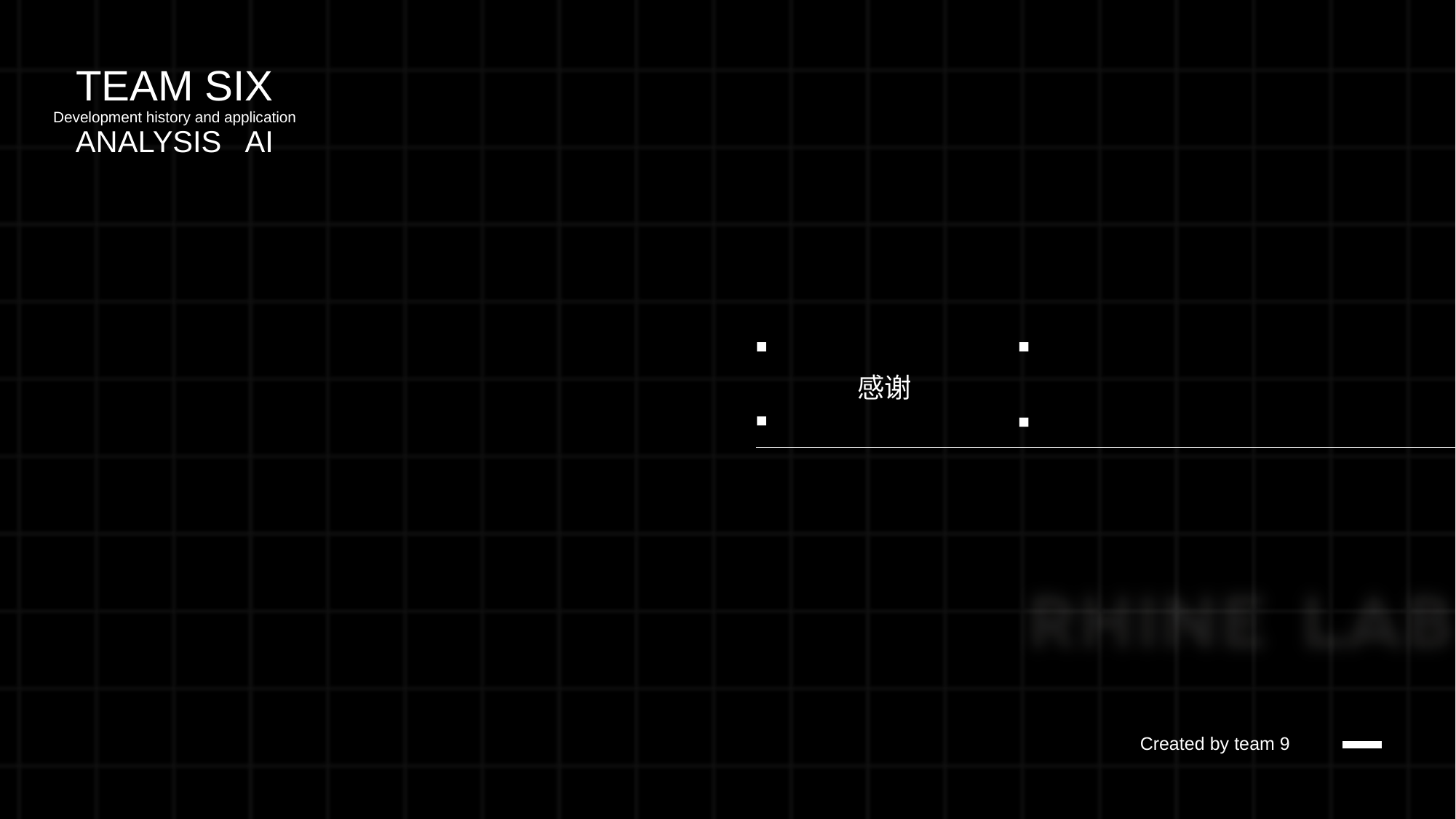

# TEAM SIX Development history and application ANALYSIS   AI
rhodeskesi

感谢

Created by team 9